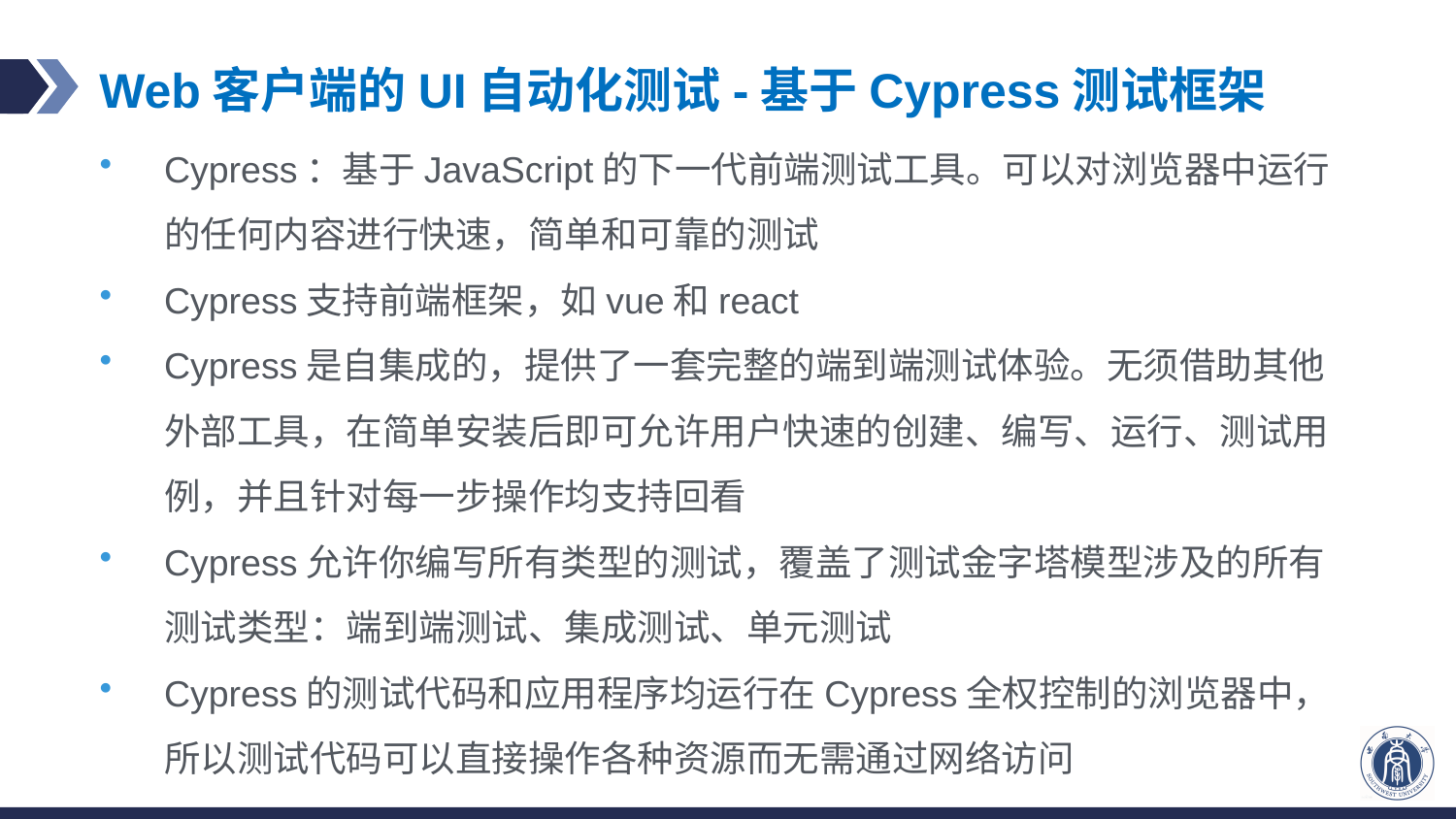

# Web客户端的UI自动化测试-基于Cypress测试框架
Cypress：基于JavaScript的下一代前端测试工具。可以对浏览器中运行的任何内容进行快速，简单和可靠的测试
Cypress支持前端框架，如vue和react
Cypress是自集成的，提供了一套完整的端到端测试体验。无须借助其他外部工具，在简单安装后即可允许用户快速的创建、编写、运行、测试用例，并且针对每一步操作均支持回看
Cypress允许你编写所有类型的测试，覆盖了测试金字塔模型涉及的所有测试类型：端到端测试、集成测试、单元测试
Cypress的测试代码和应用程序均运行在Cypress全权控制的浏览器中，所以测试代码可以直接操作各种资源而无需通过网络访问